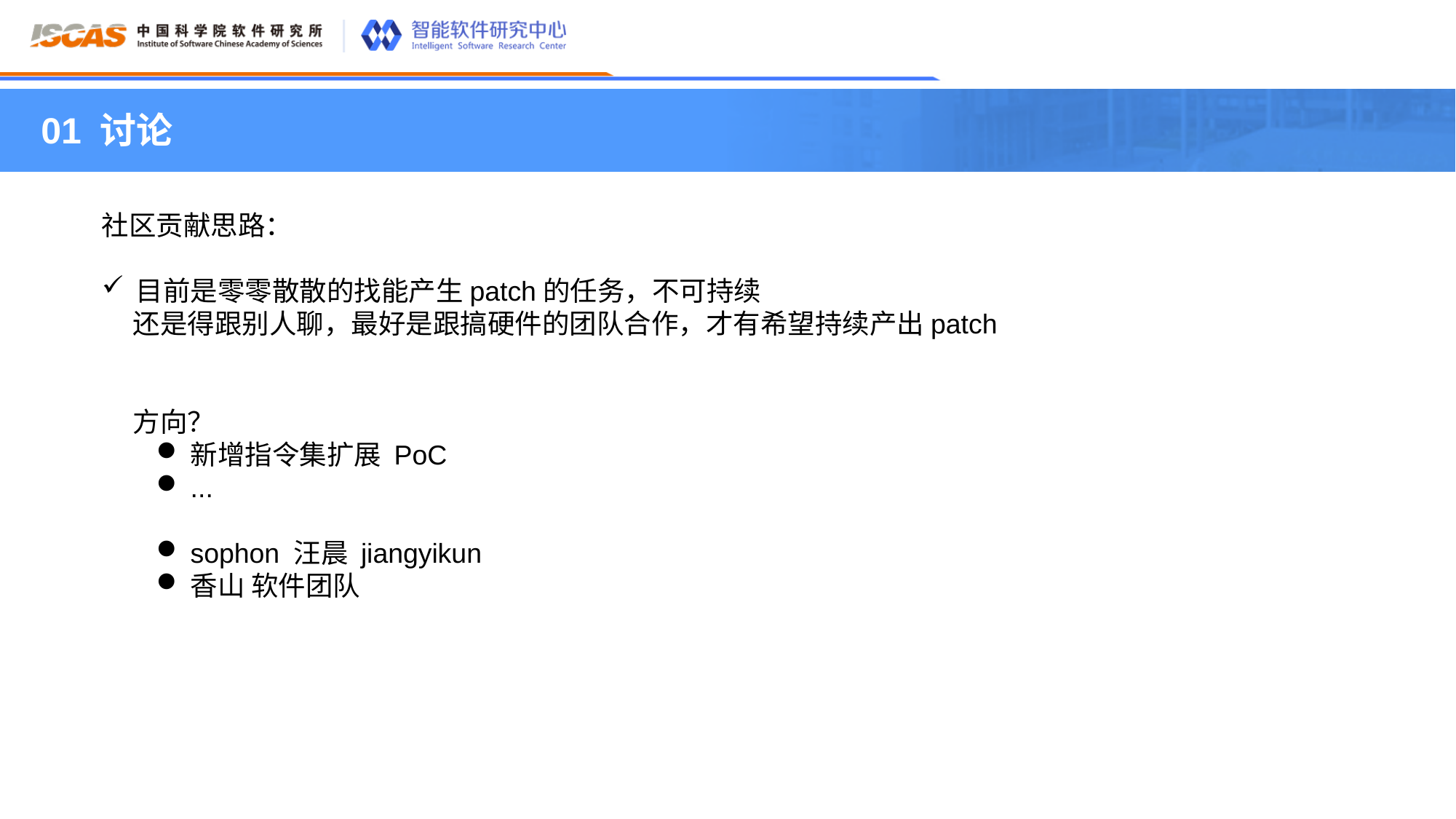

01 讨论
社区贡献思路：

目前是零零散散的找能产生patch的任务，不可持续
    还是得跟别人聊，最好是跟搞硬件的团队合作，才有希望持续产出patch

    方向？
新增指令集扩展 PoC
...

sophon 汪晨 jiangyikun
香山 软件团队